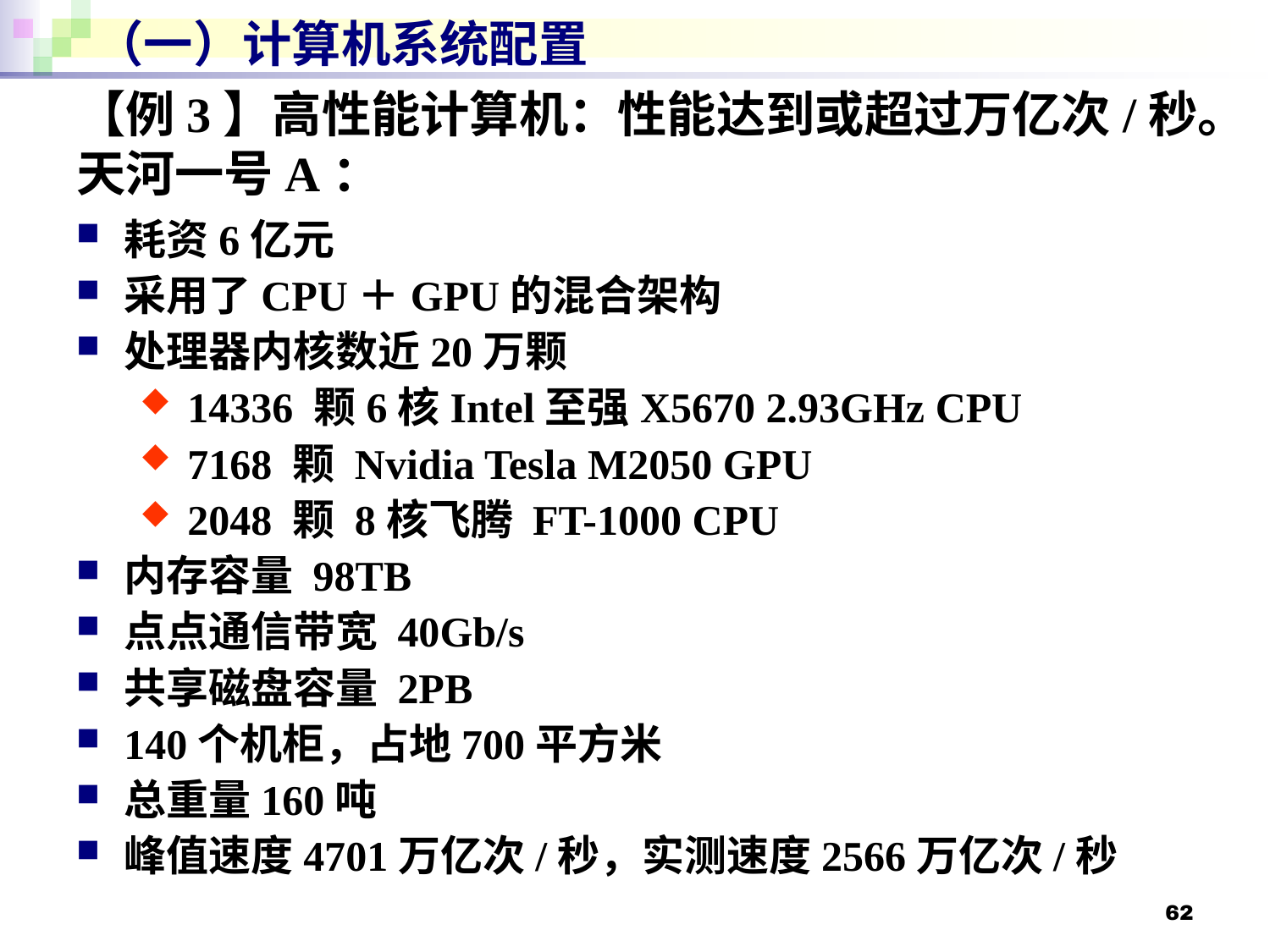

# （一）计算机系统配置
【例3】高性能计算机：性能达到或超过万亿次/秒。
天河一号A：
耗资6亿元
采用了CPU＋GPU的混合架构
处理器内核数近20万颗
14336 颗6核Intel至强X5670 2.93GHz CPU
7168 颗 Nvidia Tesla M2050 GPU
2048 颗 8核飞腾 FT-1000 CPU
内存容量 98TB
点点通信带宽 40Gb/s
共享磁盘容量 2PB
140个机柜，占地700平方米
总重量160吨
峰值速度4701万亿次/秒，实测速度2566万亿次/秒
62